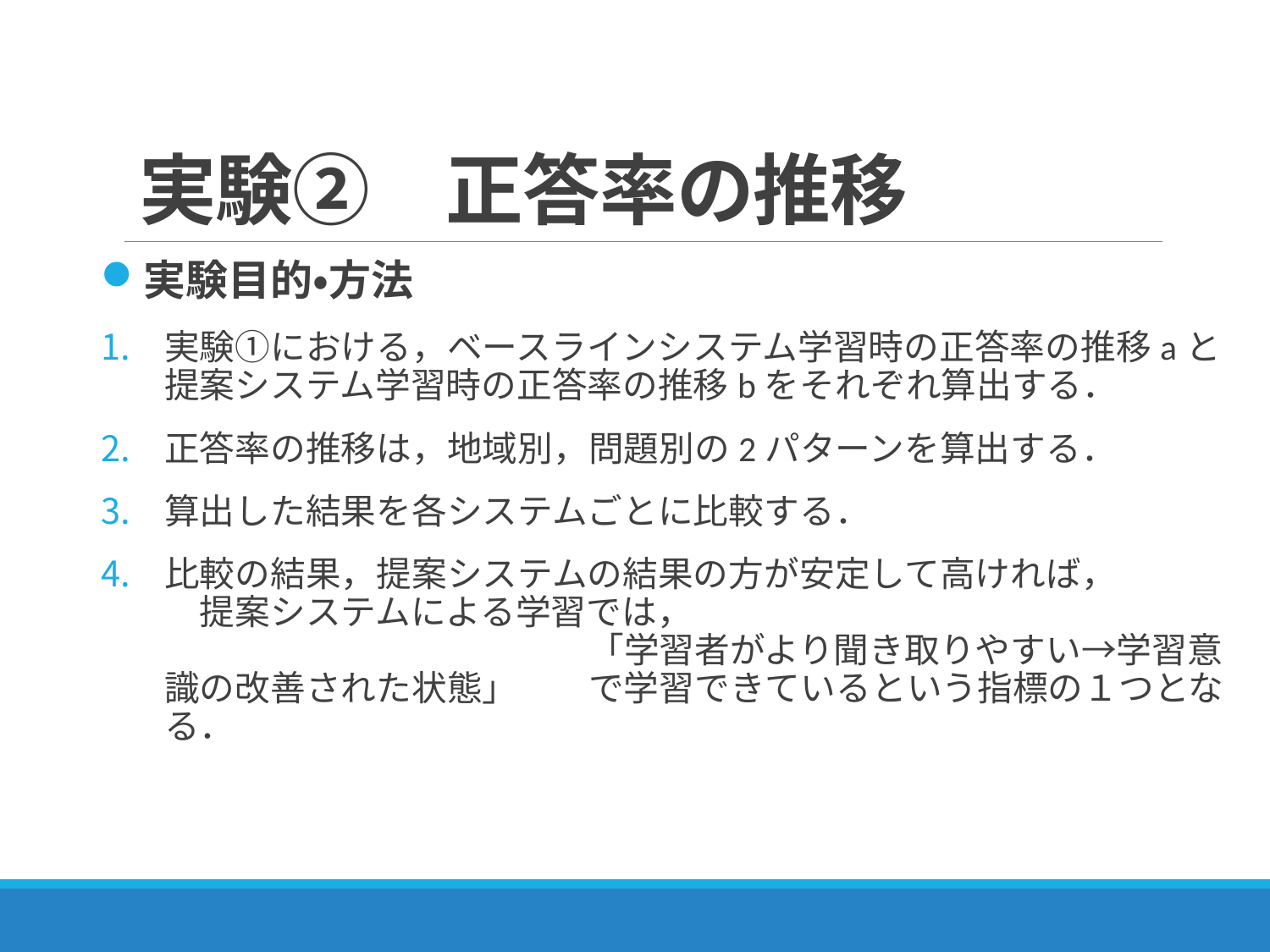

# 実験②　正答率の推移
実験目的・方法
実験①における，ベースラインシステム学習時の正答率の推移aと提案システム学習時の正答率の推移bをそれぞれ算出する．
正答率の推移は，地域別，問題別の2パターンを算出する．
算出した結果を各システムごとに比較する．
比較の結果，提案システムの結果の方が安定して高ければ，　　　　提案システムによる学習では，　　　　　　　　　　　　　　　　　　　　　　　　　　　「学習者がより聞き取りやすい→学習意識の改善された状態」　　で学習できているという指標の１つとなる．
44